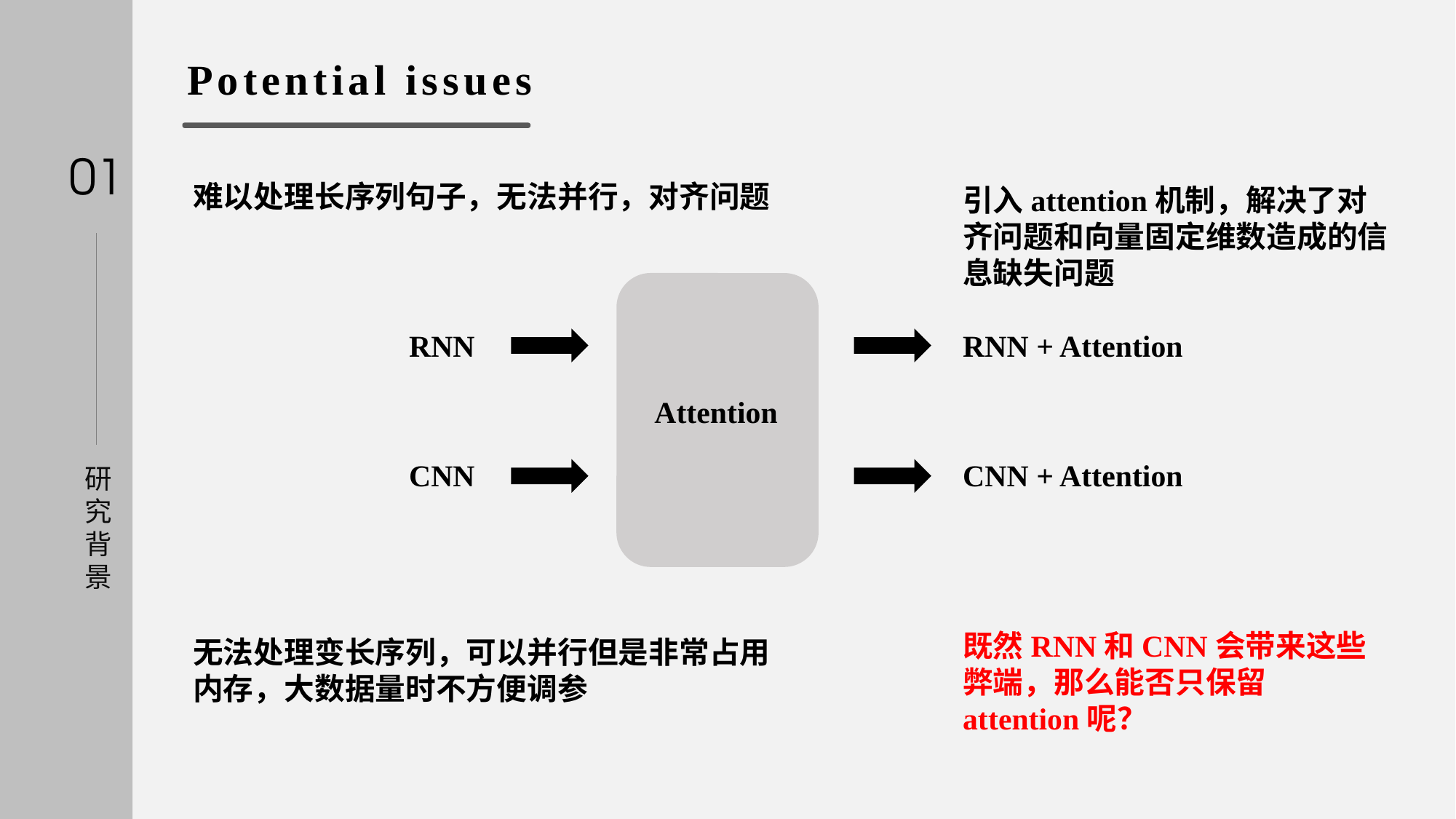

Potential issues

01
难以处理长序列句子，无法并行，对齐问题
引入attention机制，解决了对齐问题和向量固定维数造成的信息缺失问题

RNN
RNN + Attention

Attention
CNN
CNN + Attention
研究背景

既然RNN和CNN会带来这些弊端，那么能否只保留attention呢？
无法处理变长序列，可以并行但是非常占用内存，大数据量时不方便调参